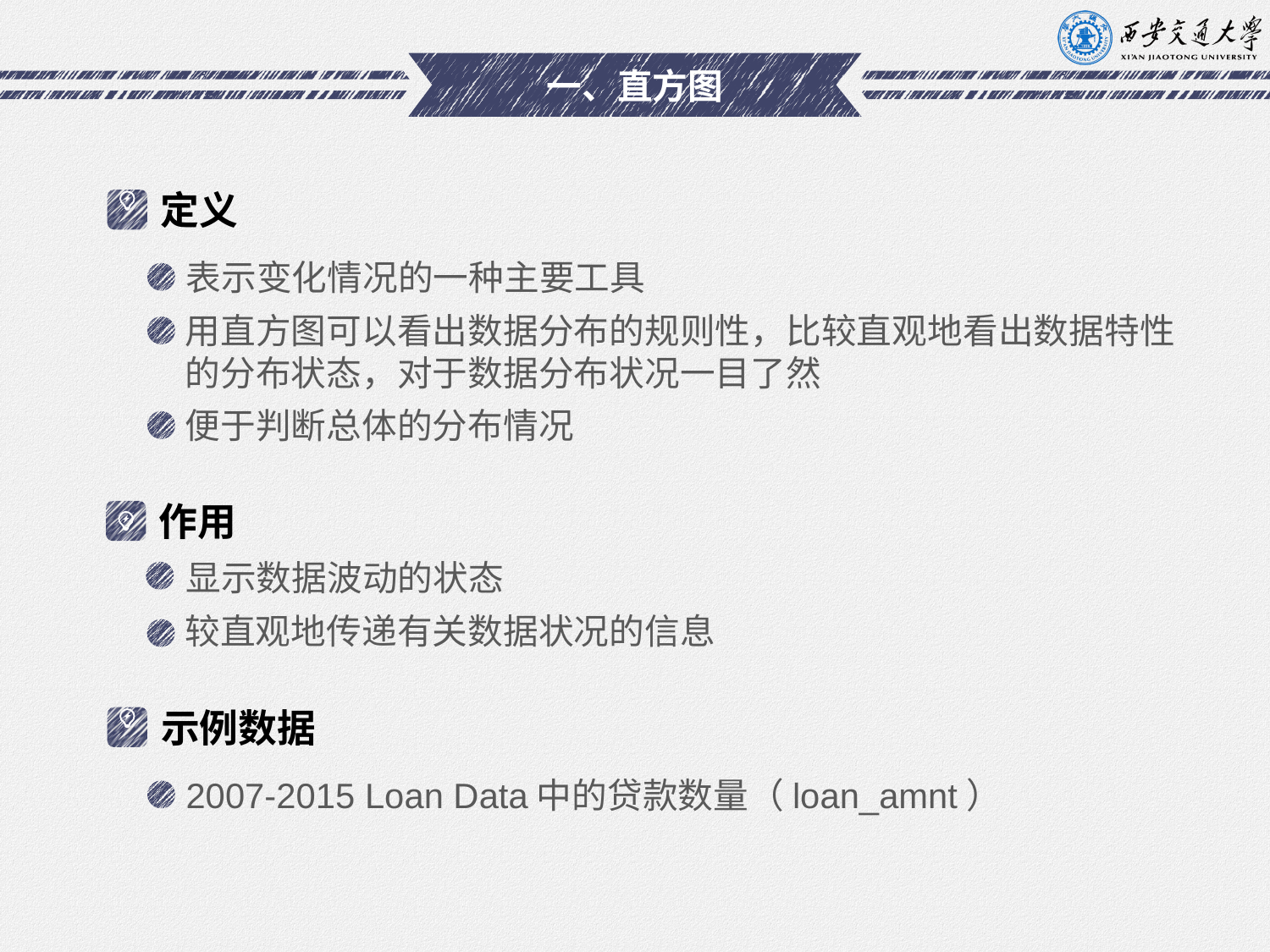

# 一、直方图
定义

表示变化情况的一种主要工具

用直方图可以看出数据分布的规则性，比较直观地看出数据特性的分布状态，对于数据分布状况一目了然

便于判断总体的分布情况

作用

显示数据波动的状态

较直观地传递有关数据状况的信息

示例数据

2007-2015 Loan Data中的贷款数量（loan_amnt）